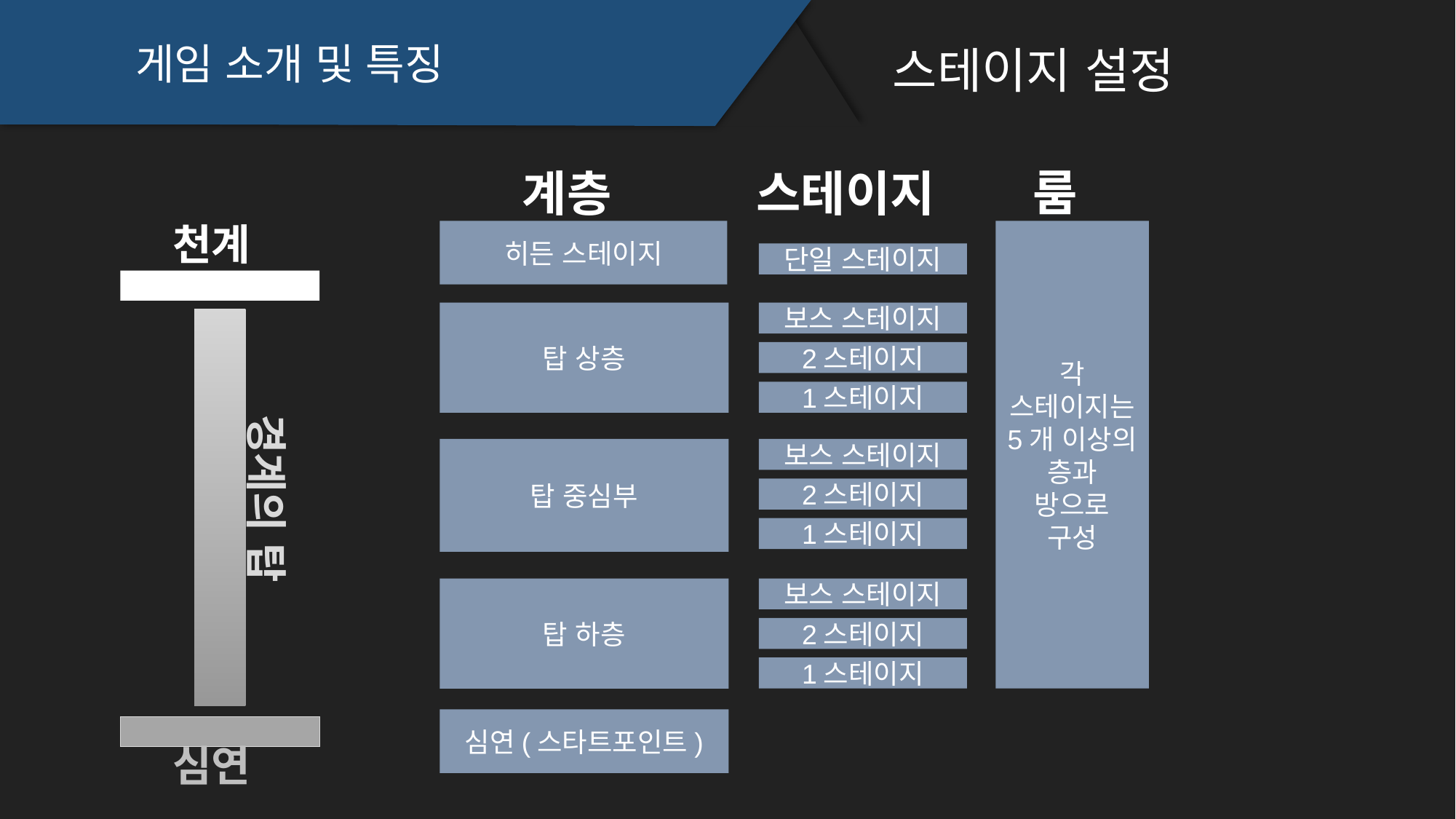

게임 소개 및 특징
스테이지 설정
룸
계층
스테이지
천계
히든 스테이지
각 스테이지는 5개 이상의 층과 방으로 구성
단일 스테이지

탑 상층
보스 스테이지

2스테이지
1스테이지
경계의 탑
탑 중심부
보스 스테이지
2스테이지
1스테이지
보스 스테이지
탑 하층
2스테이지
1스테이지
심연(스타트포인트)

심연